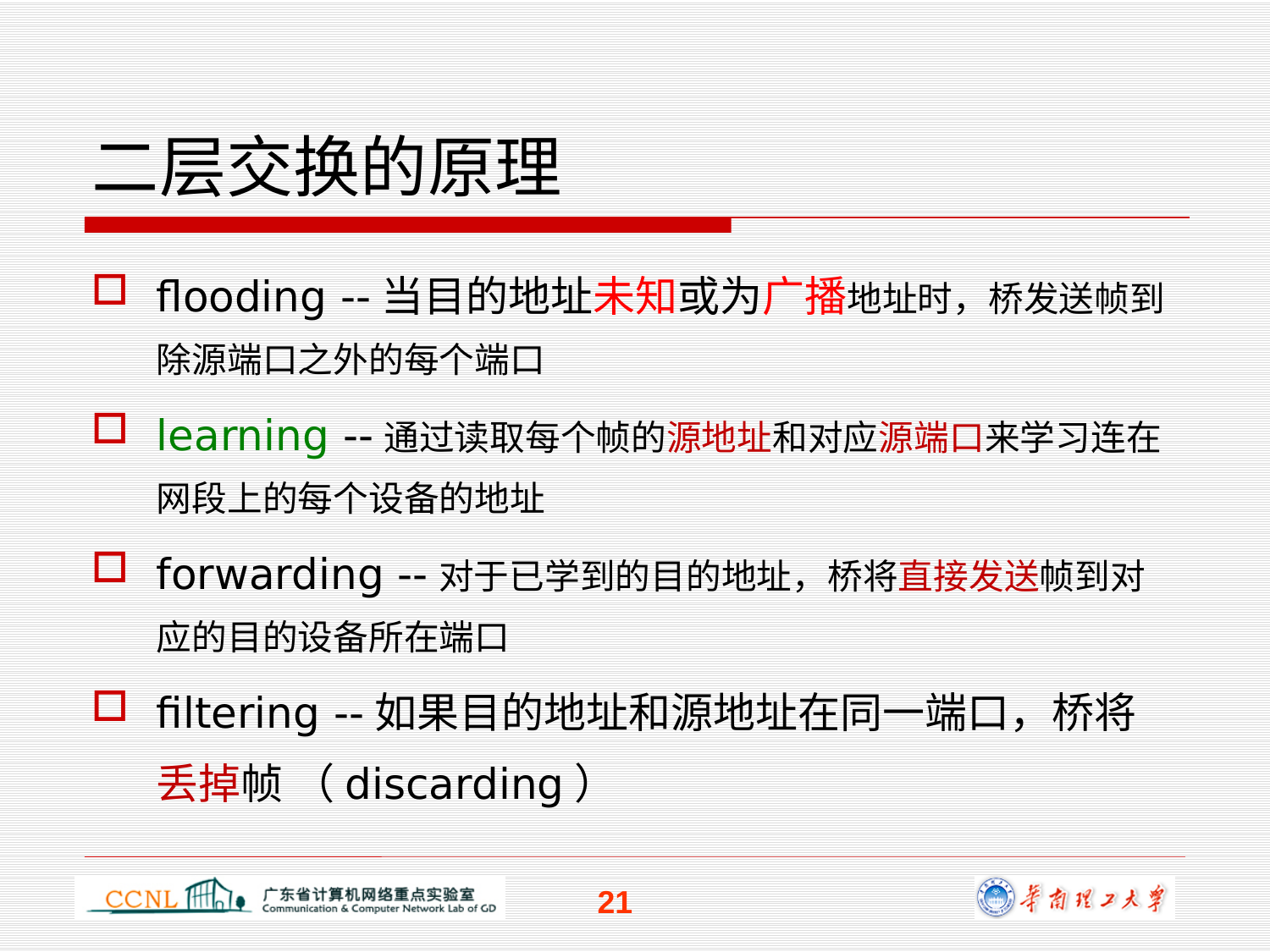

# 二层交换的原理
flooding --当目的地址未知或为广播地址时，桥发送帧到除源端口之外的每个端口
learning --通过读取每个帧的源地址和对应源端口来学习连在网段上的每个设备的地址
forwarding --对于已学到的目的地址，桥将直接发送帧到对应的目的设备所在端口
filtering --如果目的地址和源地址在同一端口，桥将丢掉帧 （discarding）